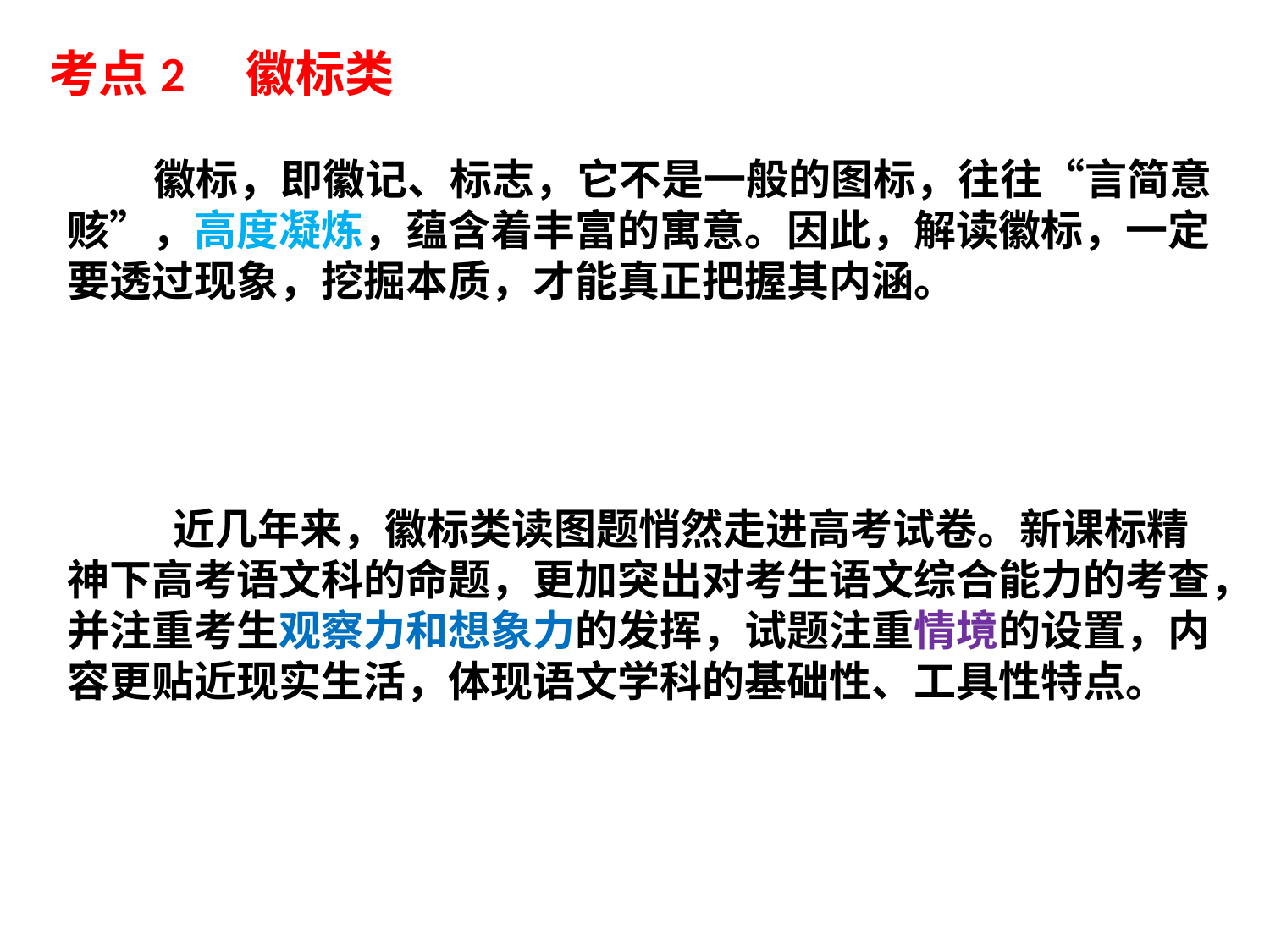

考点2　徽标类
        徽标，即徽记、标志，它不是一般的图标，往往“言简意赅”，高度凝炼，蕴含着丰富的寓意。因此，解读徽标，一定要透过现象，挖掘本质，才能真正把握其内涵。
          近几年来，徽标类读图题悄然走进高考试卷。新课标精神下高考语文科的命题，更加突出对考生语文综合能力的考查，并注重考生观察力和想象力的发挥，试题注重情境的设置，内容更贴近现实生活，体现语文学科的基础性、工具性特点。